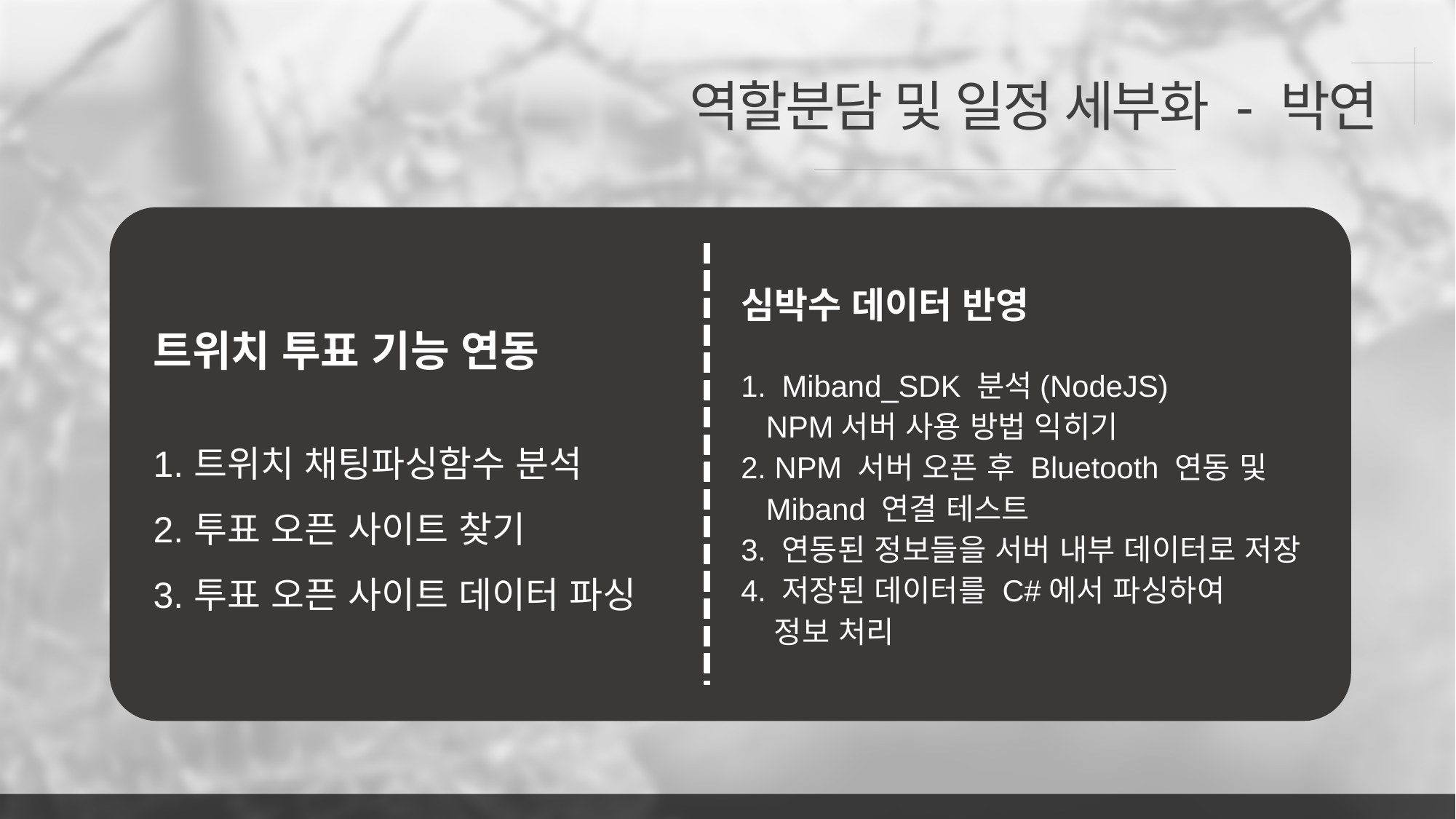

역할분담 및 일정 세부화 - 박연

심박수 데이터 반영

Miband_SDK 분석(NodeJS)
   NPM서버 사용 방법 익히기
2. NPM 서버 오픈 후 Bluetooth 연동 및
   Miband 연결 테스트
3. 연동된 정보들을 서버 내부 데이터로 저장
4. 저장된 데이터를 C#에서 파싱하여
   정보 처리
트위치 투표 기능 연동

트위치 채팅파싱함수 분석
투표 오픈 사이트 찾기
투표 오픈 사이트 데이터 파싱